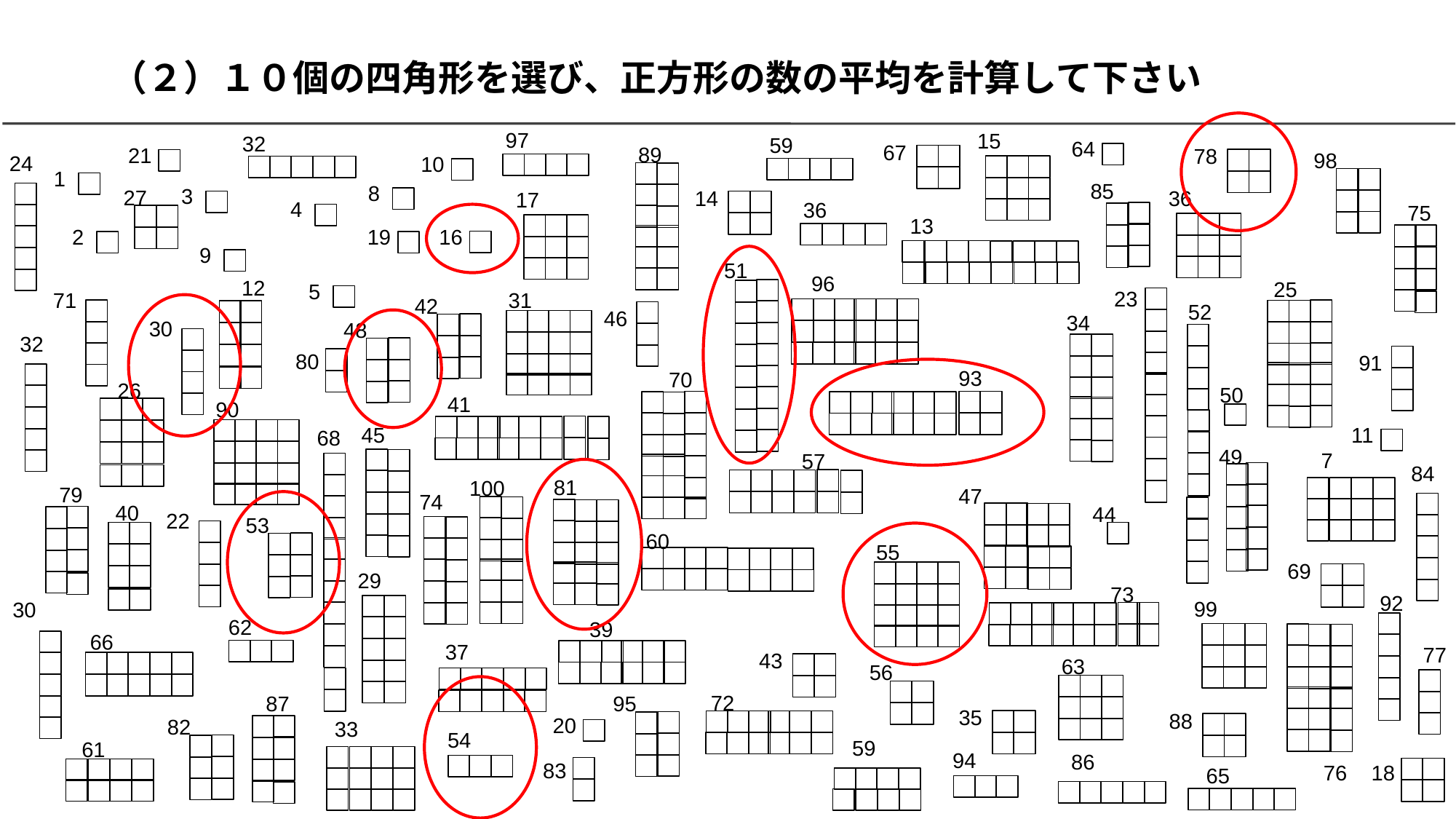

# （２）１０個の四角形を選び、正方形の数の平均を計算して下さい

97
15

32

59
64
67
89
21
78
98

24

10

1

85

8
3
27
14
36
17

4

36
75

13

16
2
19

9

51
96

12
25
5

23
71
31

42

52

46

34

30

48

32

80
91

93
70

26

50
41
90

11
45

68

49
7
57

84

81
100

79
47
74

40
44

22

53

60

55

69

29

73
92
99
30

62

39

37

66

77
43
63
56

72
95
87
35
88
20
82

33

54
59
61

94
86

83

76
18
65